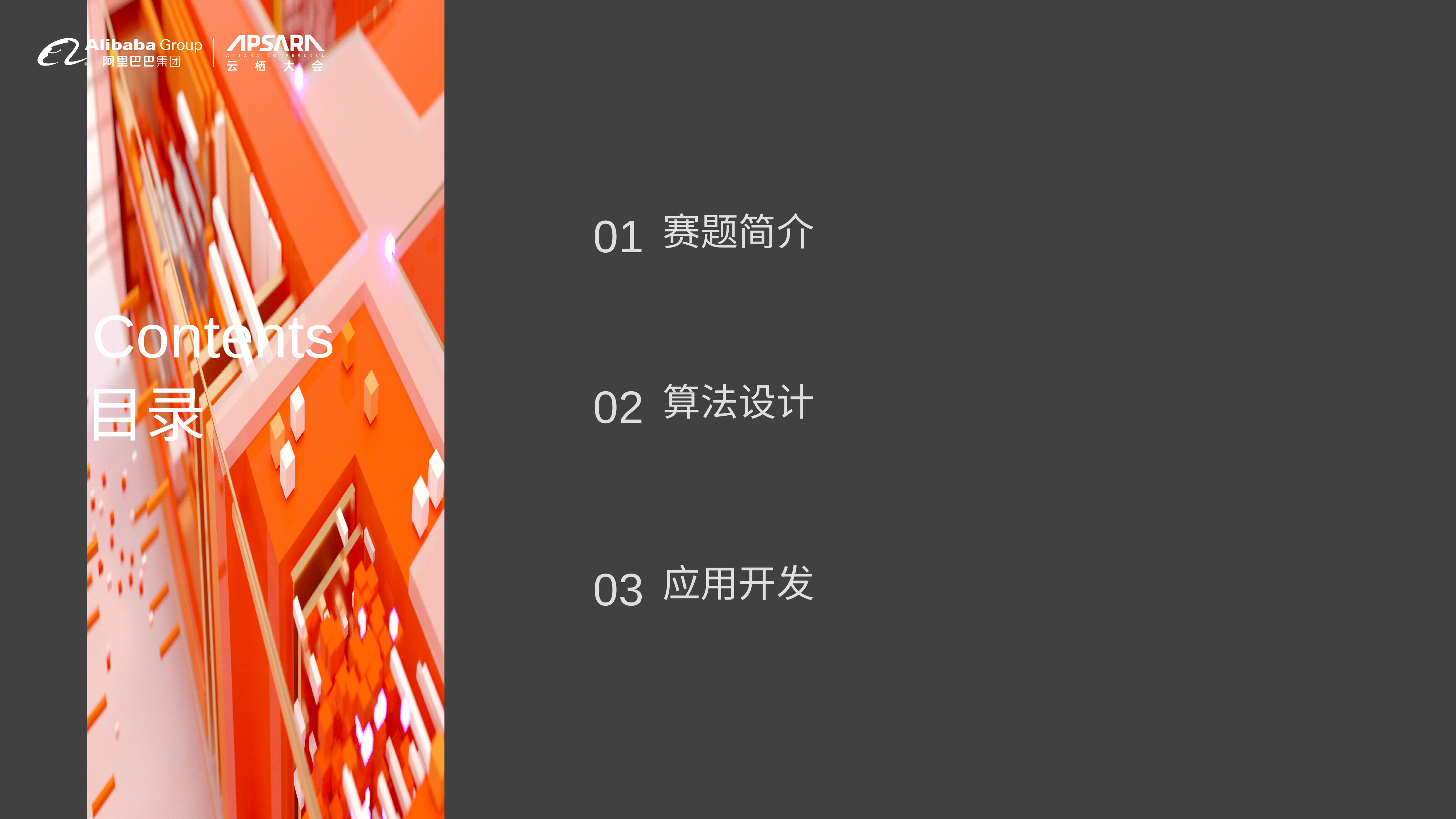

01
赛题简介
Contents
02
目录
算法设计
03
应用开发